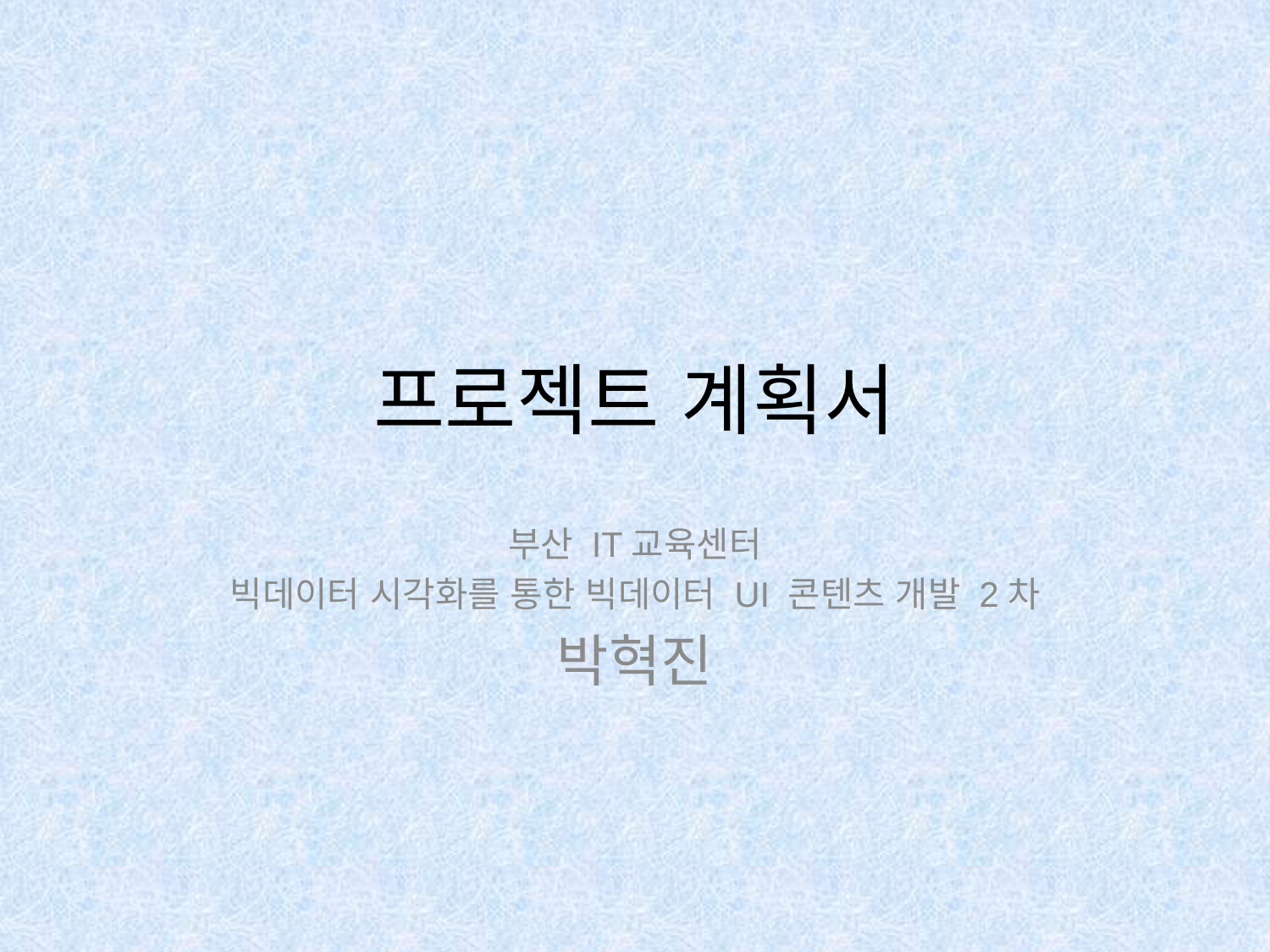

# 프로젝트 계획서
부산 IT교육센터
빅데이터 시각화를 통한 빅데이터 UI 콘텐츠 개발 2차
박혁진